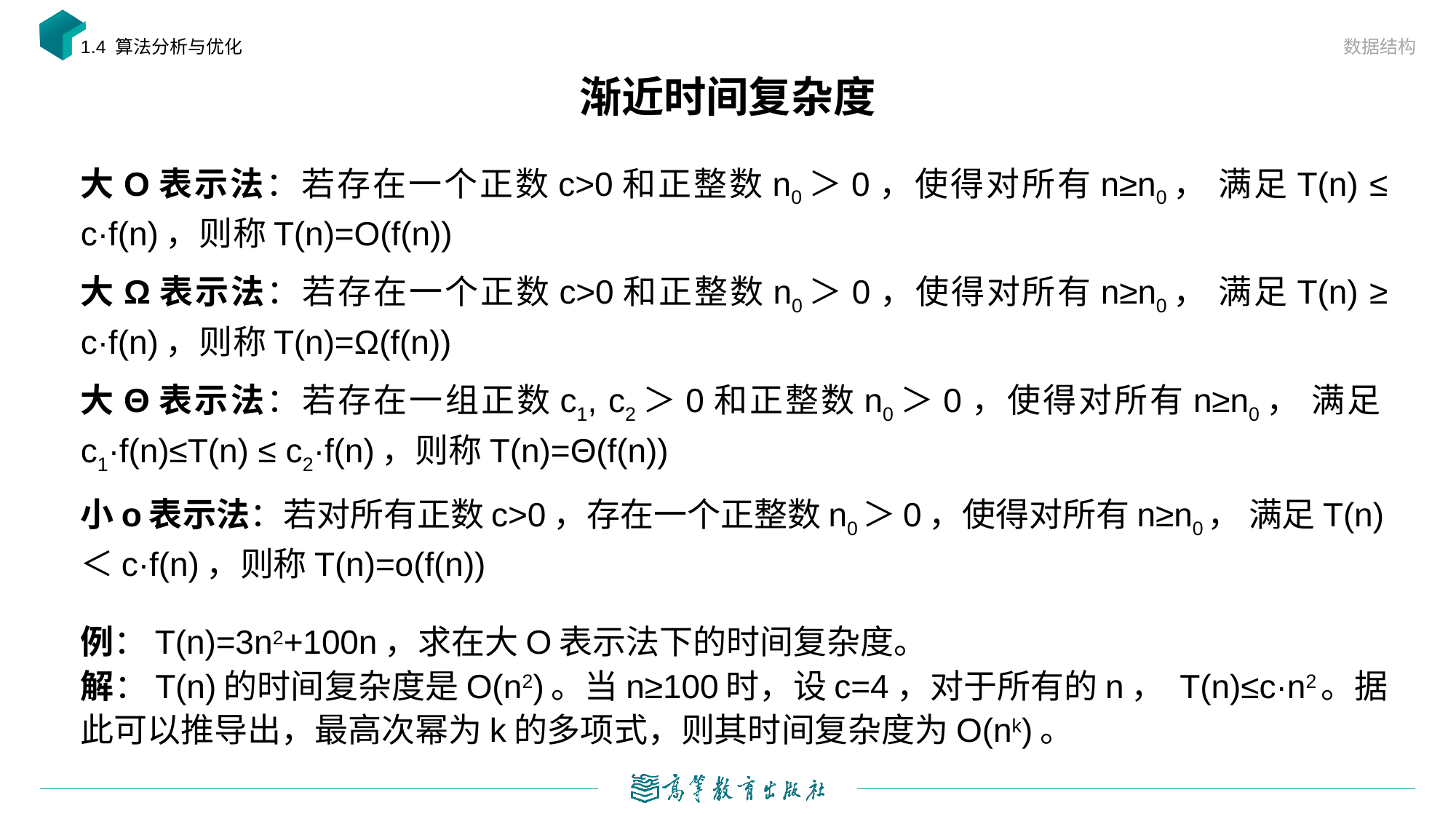

数据结构
1.4 算法分析与优化
# 渐近时间复杂度
大O表示法：若存在一个正数c>0和正整数n0＞0，使得对所有n≥n0， 满足T(n) ≤ c·f(n)，则称T(n)=O(f(n))
大Ω表示法：若存在一个正数c>0和正整数n0＞0，使得对所有n≥n0， 满足T(n) ≥ c·f(n)，则称T(n)=Ω(f(n))
大Θ表示法：若存在一组正数c1, c2＞0和正整数n0＞0，使得对所有n≥n0， 满足c1·f(n)≤T(n) ≤ c2·f(n)，则称T(n)=Θ(f(n))
小o表示法：若对所有正数c>0，存在一个正整数n0＞0，使得对所有n≥n0， 满足T(n)＜c·f(n)，则称T(n)=o(f(n))
例：T(n)=3n2+100n，求在大O表示法下的时间复杂度。
解：T(n)的时间复杂度是O(n2)。当n≥100时，设c=4，对于所有的n， T(n)≤c·n2。据此可以推导出，最高次幂为k的多项式，则其时间复杂度为O(nk)。